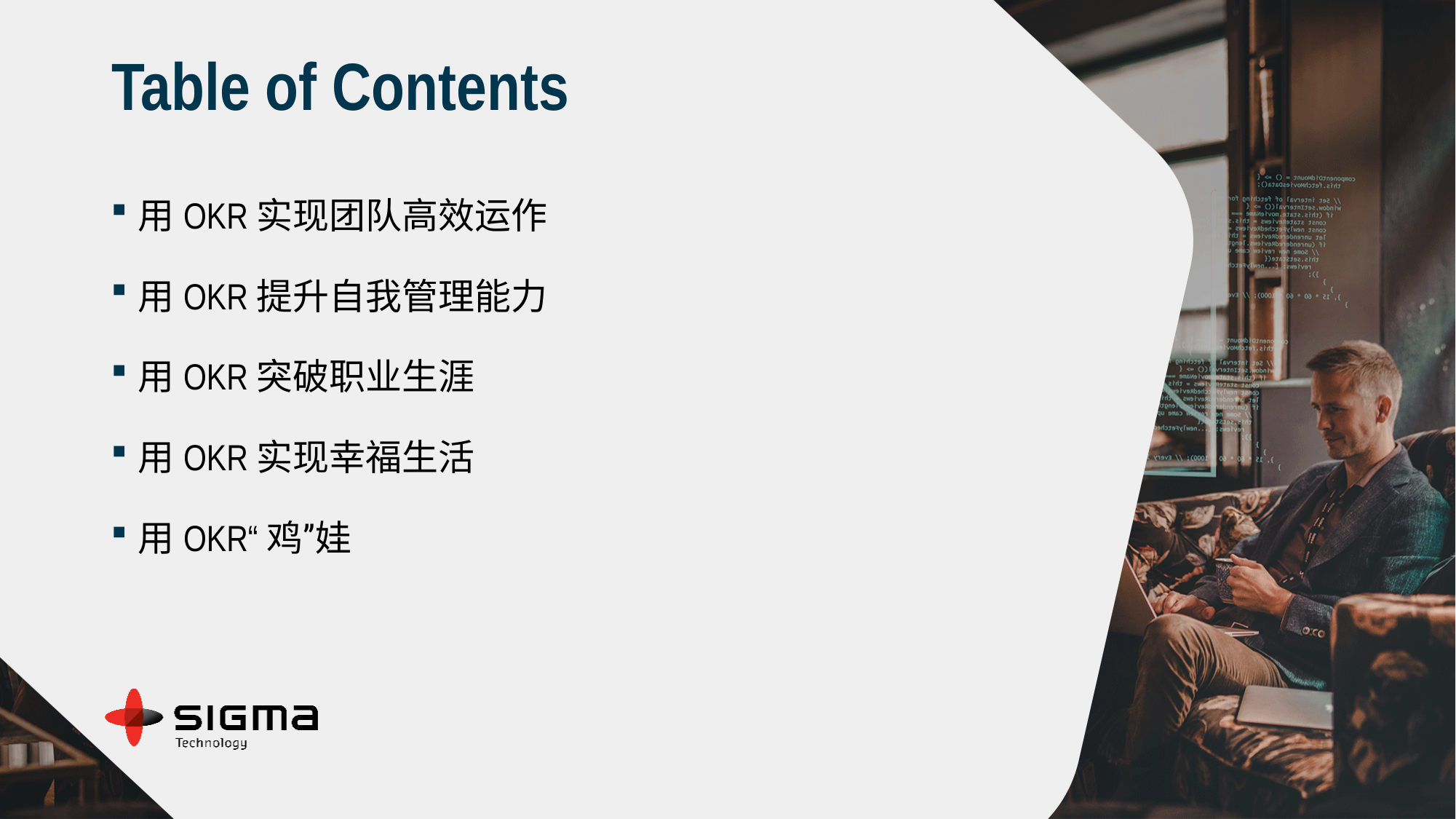

# Table of Contents
用OKR实现团队高效运作
用OKR提升自我管理能力
用OKR突破职业生涯
用OKR实现幸福生活
用OKR“鸡”娃